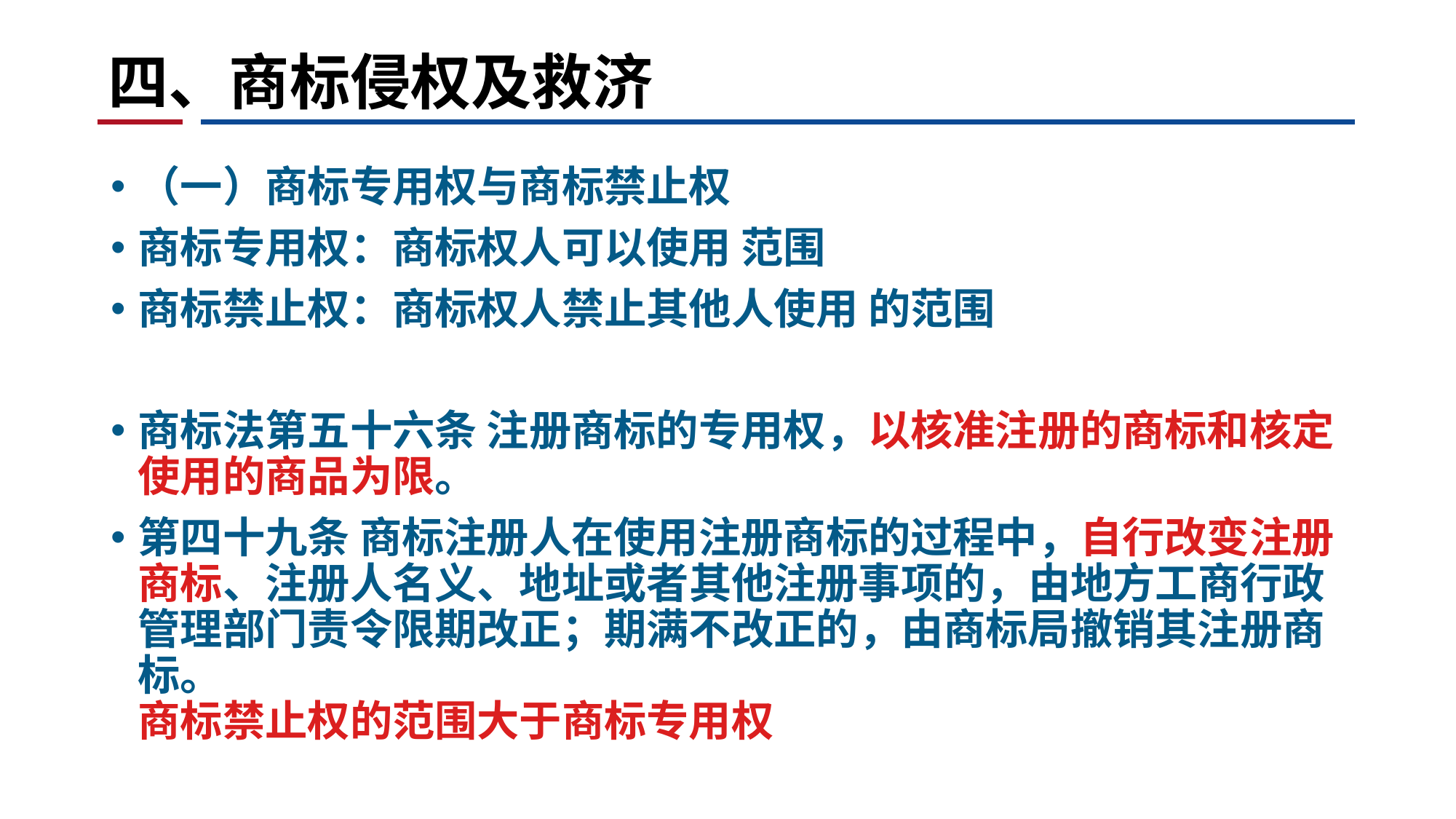

# 四、商标侵权及救济
（一）商标专用权与商标禁止权
商标专用权：商标权人可以使用 范围
商标禁止权：商标权人禁止其他人使用 的范围

商标法第五十六条 注册商标的专用权，以核准注册的商标和核定使用的商品为限。
第四十九条 商标注册人在使用注册商标的过程中，自行改变注册商标、注册人名义、地址或者其他注册事项的，由地方工商行政管理部门责令限期改正；期满不改正的，由商标局撤销其注册商标。
商标禁止权的范围大于商标专用权